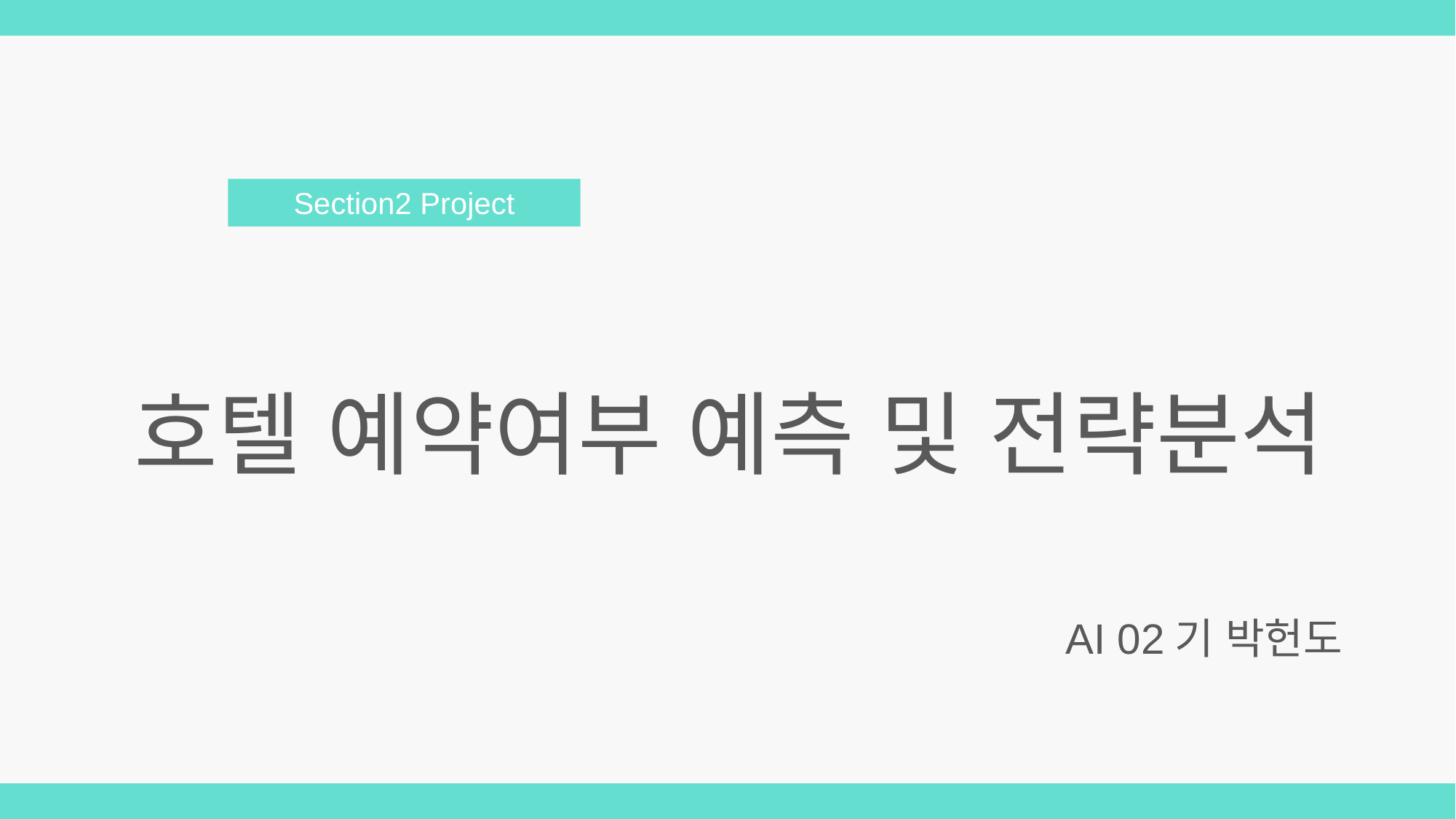

Section2 Project

호텔 예약여부 예측 및 전략분석
AI 02기 박헌도